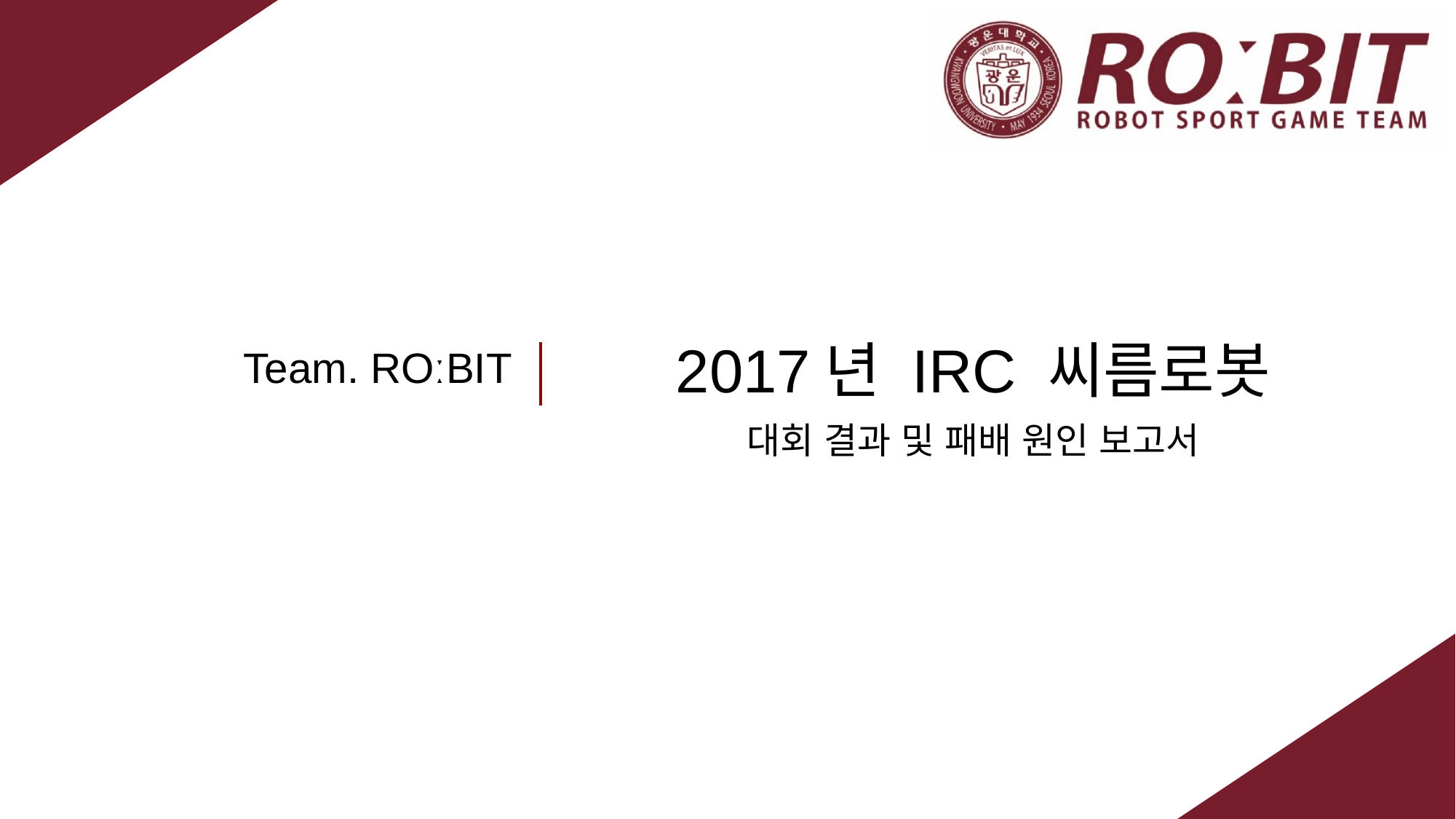

# 2017년 IRC 씨름로봇
Team. ROːBIT
대회 결과 및 패배 원인 보고서